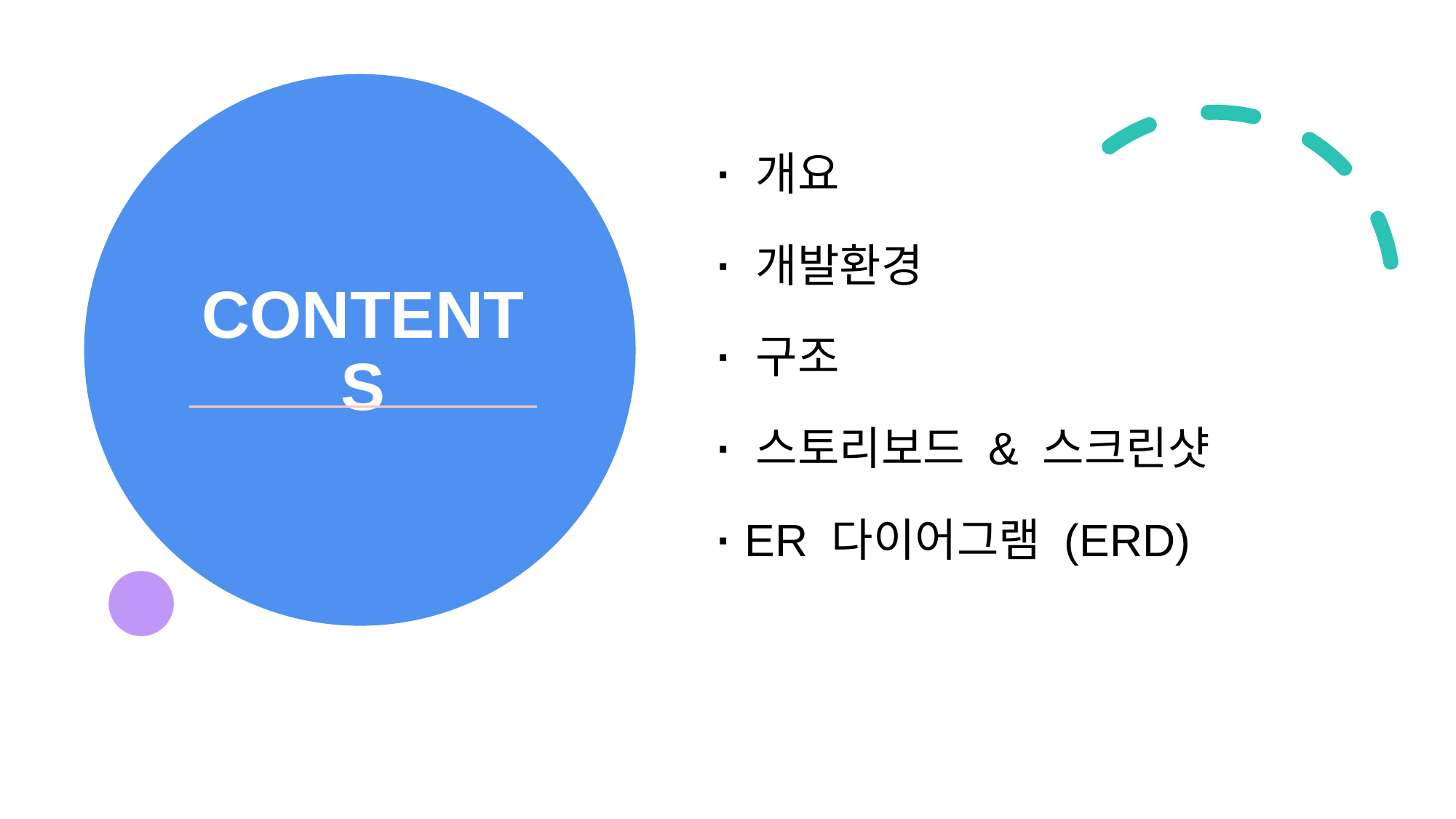

# CONTENTS
· 개요
· 개발환경
· 구조
· 스토리보드 & 스크린샷
· ER 다이어그램 (ERD)